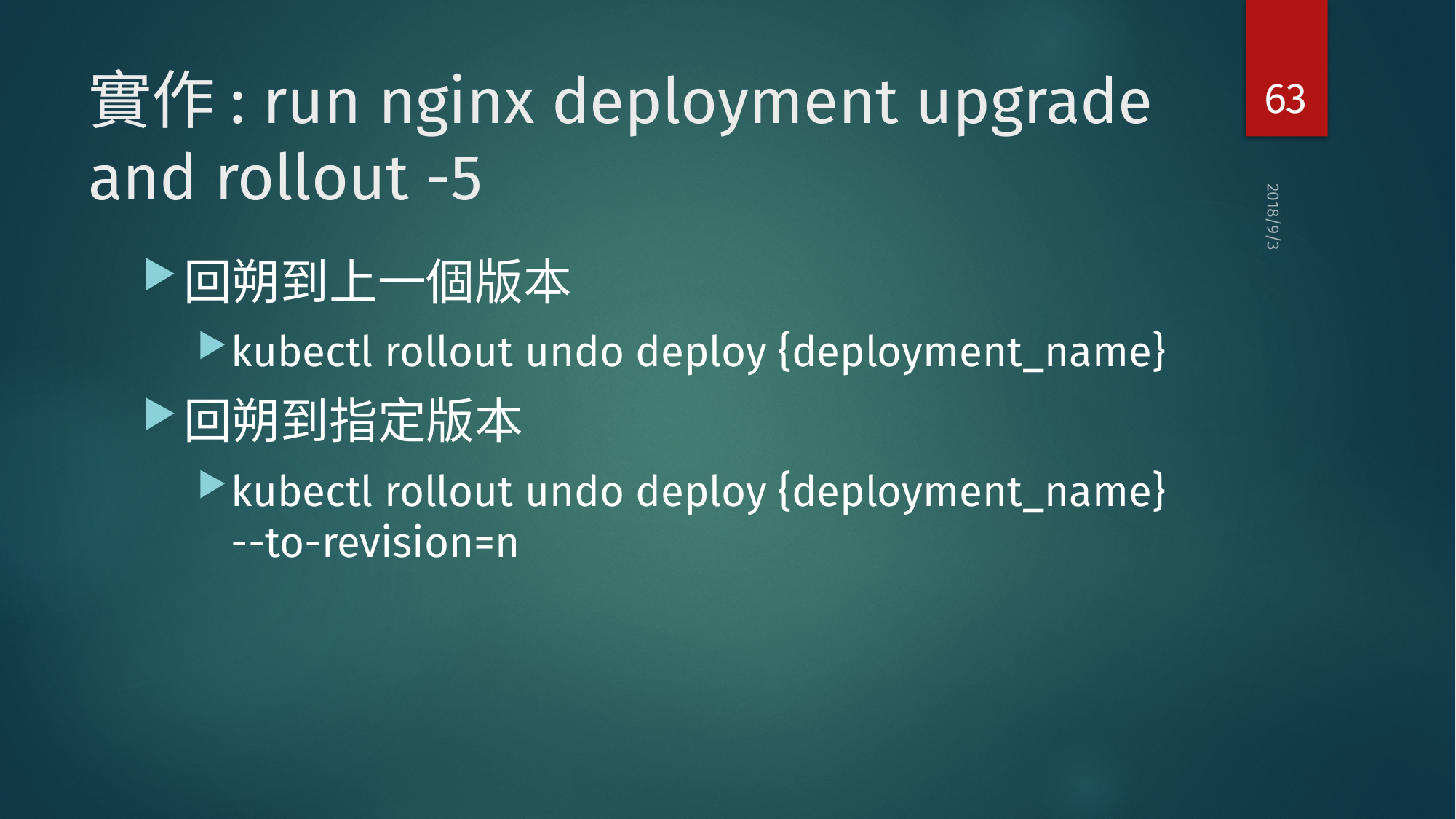

63
# 實作: run nginx deployment upgrade and rollout -5
2018/9/3
回朔到上一個版本
kubectl rollout undo deploy {deployment_name}
回朔到指定版本
kubectl rollout undo deploy {deployment_name} --to-revision=n